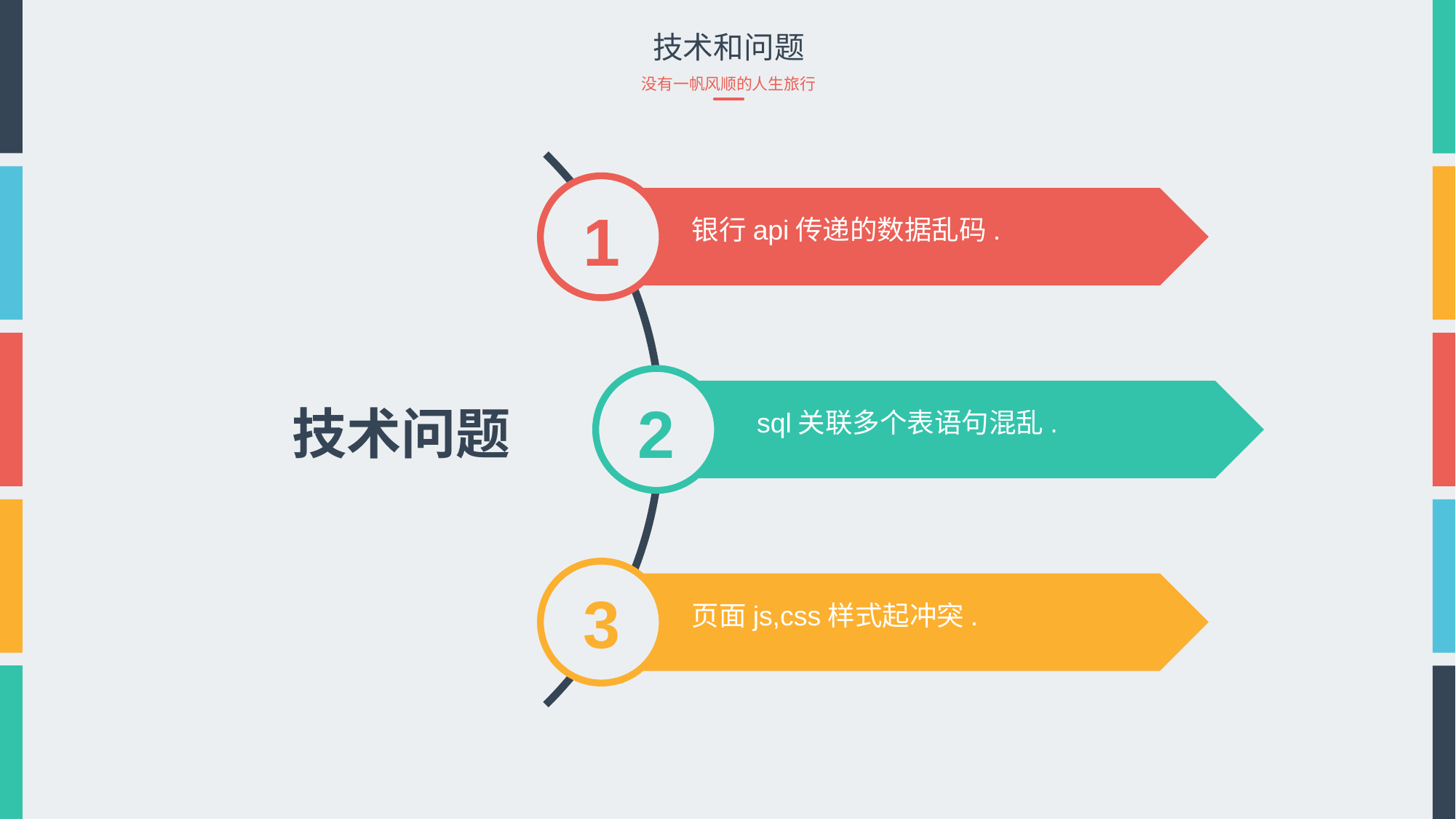

技术和问题

没有一帆风顺的人生旅行

1
银行api传递的数据乱码.

2
sql关联多个表语句混乱.
技术问题

3
页面js,css样式起冲突.